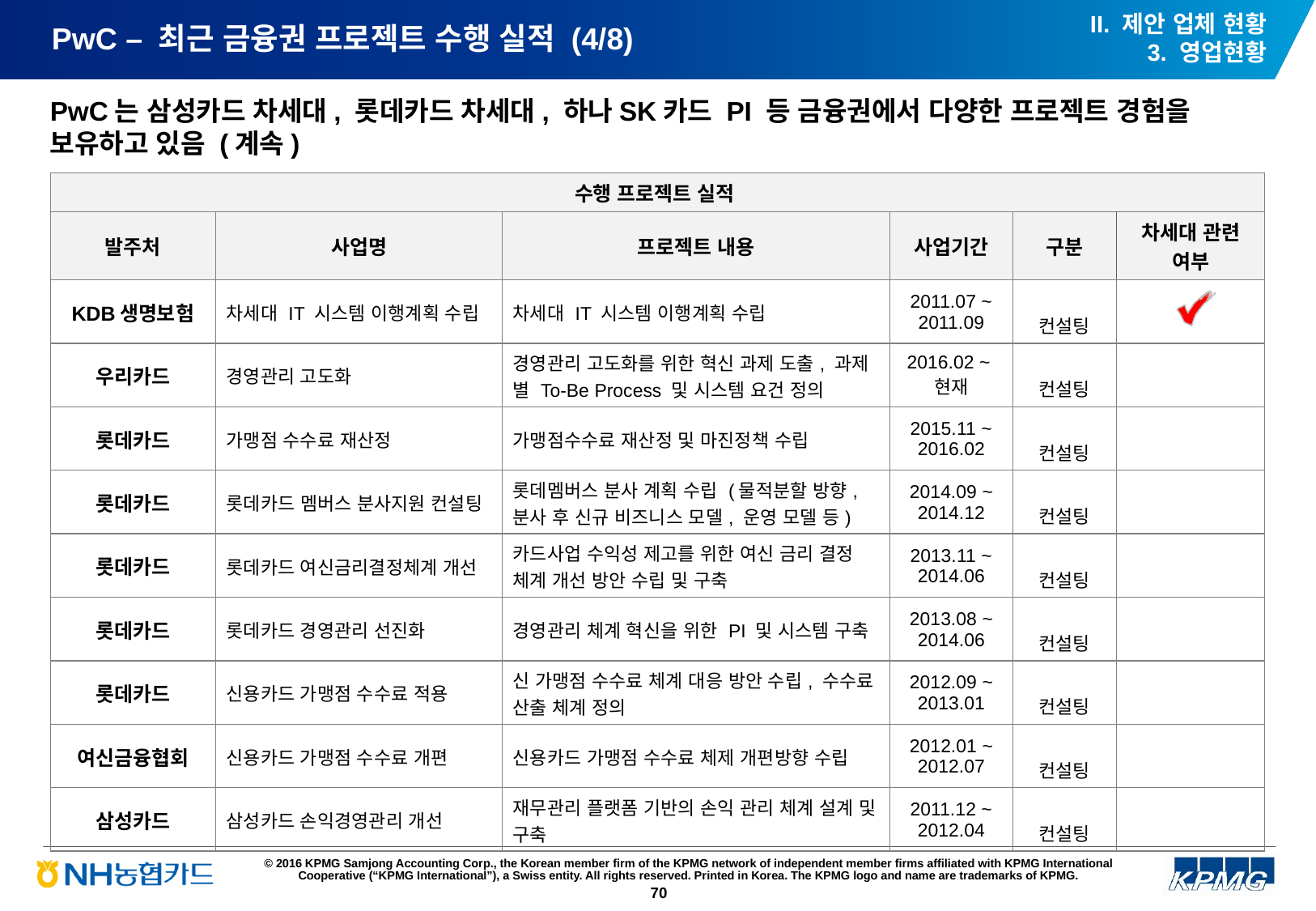

II. 제안 업체 현황
3. 영업현황
# PwC – 최근 금융권 프로젝트 수행 실적 (4/8)
PwC는 삼성카드 차세대, 롯데카드 차세대, 하나SK카드 PI 등 금융권에서 다양한 프로젝트 경험을 보유하고 있음 (계속)
| 수행 프로젝트 실적 |  |  |  |  |  |
| --- | --- | --- | --- | --- | --- |
| 발주처 | 사업명 | 프로젝트 내용 | 사업기간 | 구분 | 차세대 관련 여부 |
| KDB생명보험 | 차세대 IT 시스템 이행계획 수립 | 차세대 IT 시스템 이행계획 수립 | 2011.07 ~ 2011.09 | 컨설팅 |  |
| 우리카드 | 경영관리 고도화 | 경영관리 고도화를 위한 혁신 과제 도출, 과제 별 To-Be Process 및 시스템 요건 정의 | 2016.02 ~ 현재 | 컨설팅 |  |
| 롯데카드 | 가맹점 수수료 재산정 | 가맹점수수료 재산정 및 마진정책 수립 | 2015.11 ~ 2016.02 | 컨설팅 |  |
| 롯데카드 | 롯데카드 멤버스 분사지원 컨설팅 | 롯데멤버스 분사 계획 수립 (물적분할 방향, 분사 후 신규 비즈니스 모델, 운영 모델 등) | 2014.09 ~ 2014.12 | 컨설팅 |  |
| 롯데카드 | 롯데카드 여신금리결정체계 개선 | 카드사업 수익성 제고를 위한 여신 금리 결정 체계 개선 방안 수립 및 구축 | 2013.11 ~ 2014.06 | 컨설팅 |  |
| 롯데카드 | 롯데카드 경영관리 선진화 | 경영관리 체계 혁신을 위한 PI 및 시스템 구축 | 2013.08 ~ 2014.06 | 컨설팅 |  |
| 롯데카드 | 신용카드 가맹점 수수료 적용 | 신 가맹점 수수료 체계 대응 방안 수립, 수수료 산출 체계 정의 | 2012.09 ~ 2013.01 | 컨설팅 |  |
| 여신금융협회 | 신용카드 가맹점 수수료 개편 | 신용카드 가맹점 수수료 체제 개편방향 수립 | 2012.01 ~ 2012.07 | 컨설팅 |  |
| 삼성카드 | 삼성카드 손익경영관리 개선 | 재무관리 플랫폼 기반의 손익 관리 체계 설계 및 구축 | 2011.12 ~ 2012.04 | 컨설팅 |  |